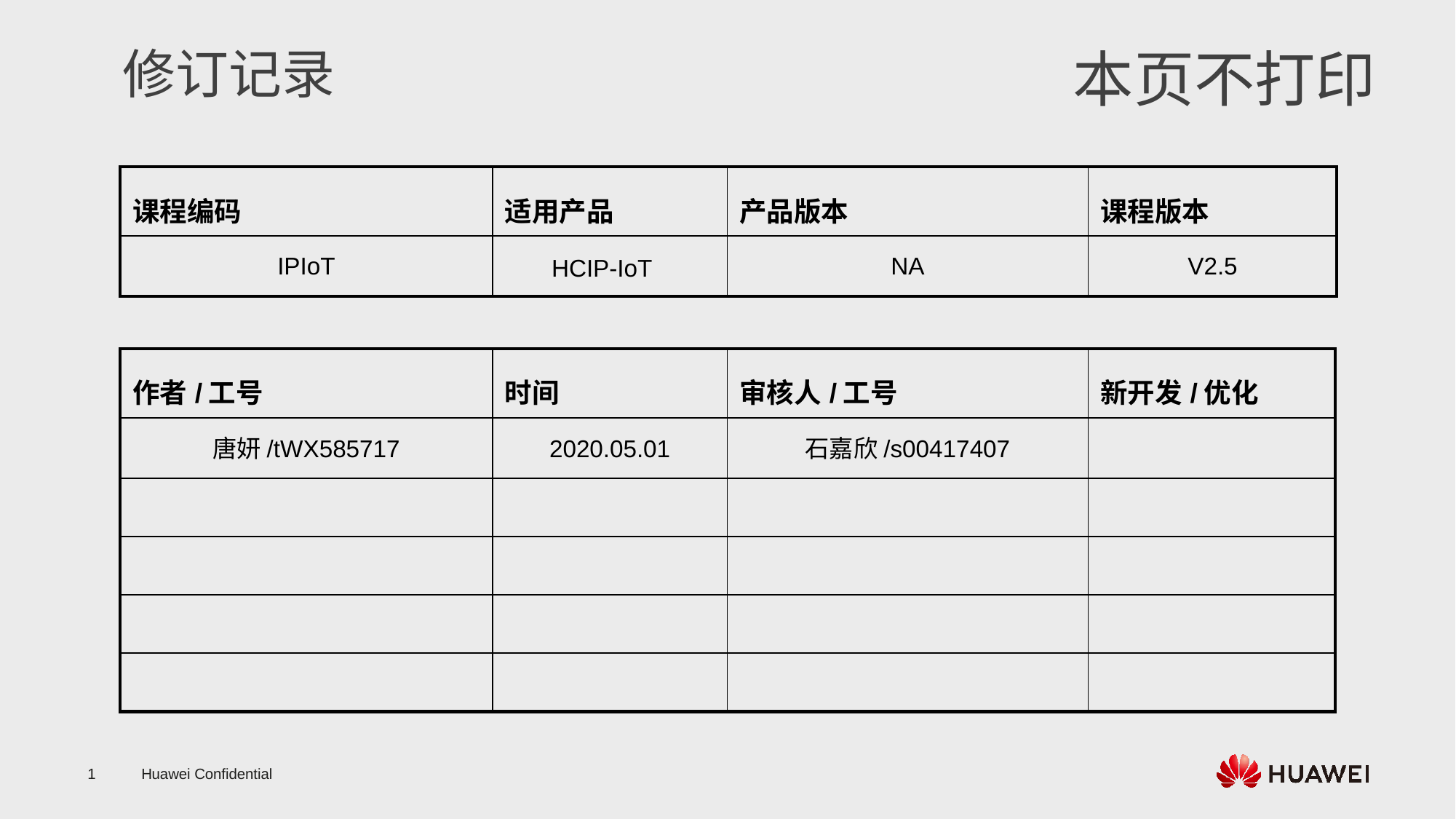

IPIoT
NA
V2.5
HCIP-IoT

唐妍/tWX585717
2020.05.01
石嘉欣/s00417407